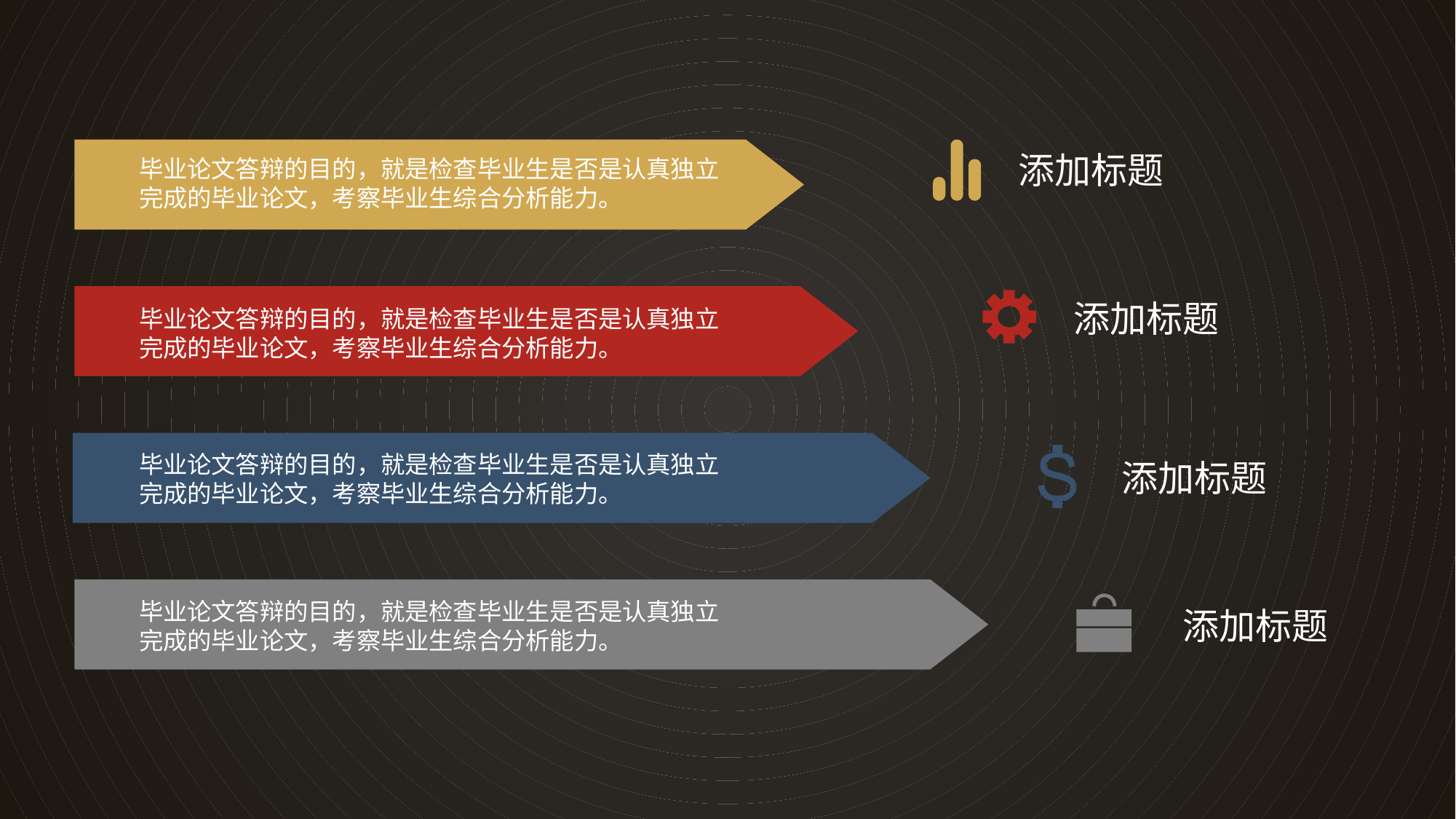

添加标题
毕业论文答辩的目的，就是检查毕业生是否是认真独立完成的毕业论文，考察毕业生综合分析能力。

添加标题
毕业论文答辩的目的，就是检查毕业生是否是认真独立完成的毕业论文，考察毕业生综合分析能力。

毕业论文答辩的目的，就是检查毕业生是否是认真独立完成的毕业论文，考察毕业生综合分析能力。

添加标题

毕业论文答辩的目的，就是检查毕业生是否是认真独立完成的毕业论文，考察毕业生综合分析能力。

添加标题